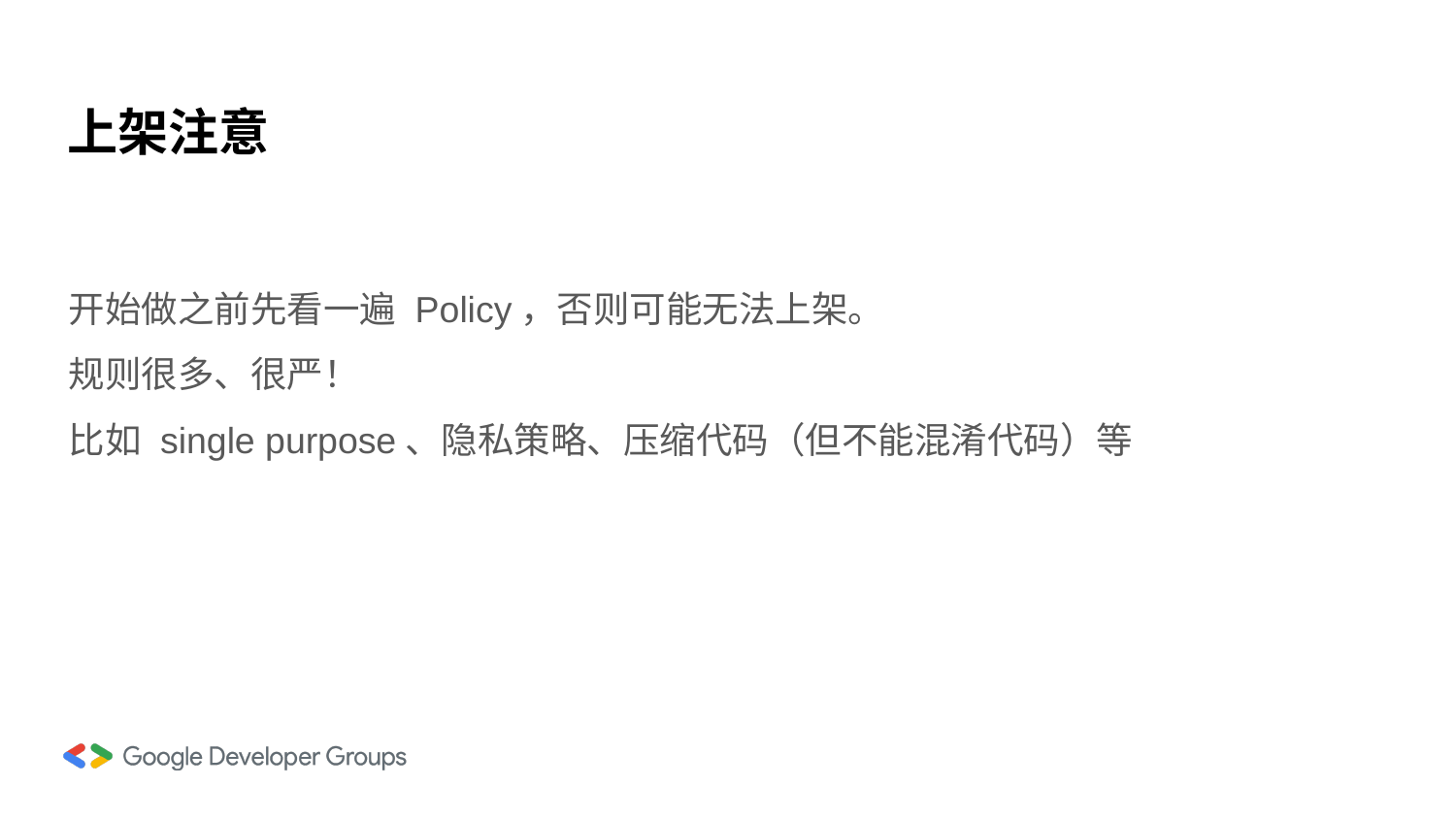

# 上架注意
开始做之前先看一遍 Policy，否则可能无法上架。
规则很多、很严！
比如 single purpose、隐私策略、压缩代码（但不能混淆代码）等